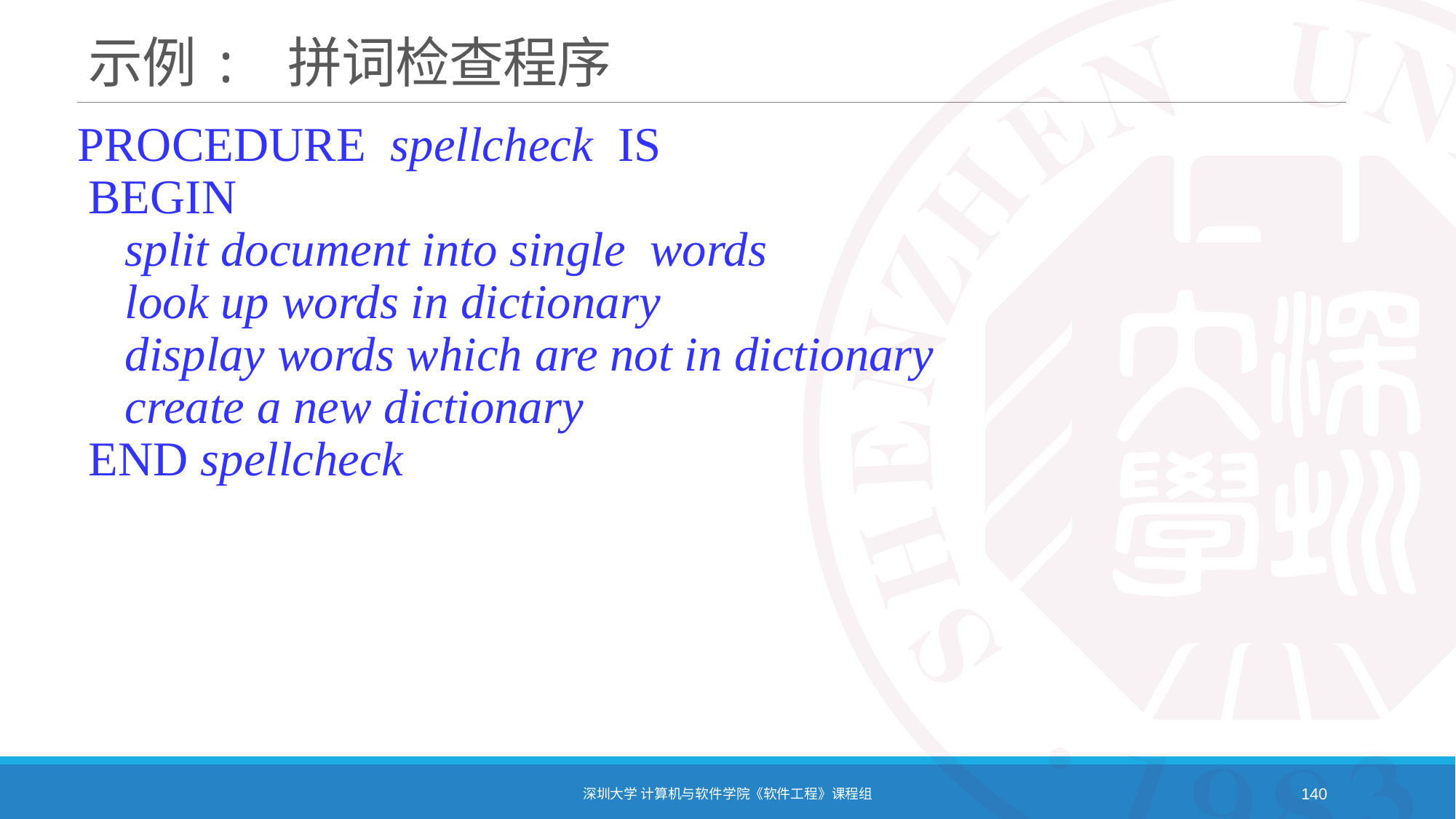

# 示例: 拼词检查程序
PROCEDURE  spellcheck  IS
BEGIN
   split document into single  words
   look up words in dictionary
   display words which are not in dictionary
   create a new dictionary
END spellcheck
深圳大学 计算机与软件学院《软件工程》课程组
140